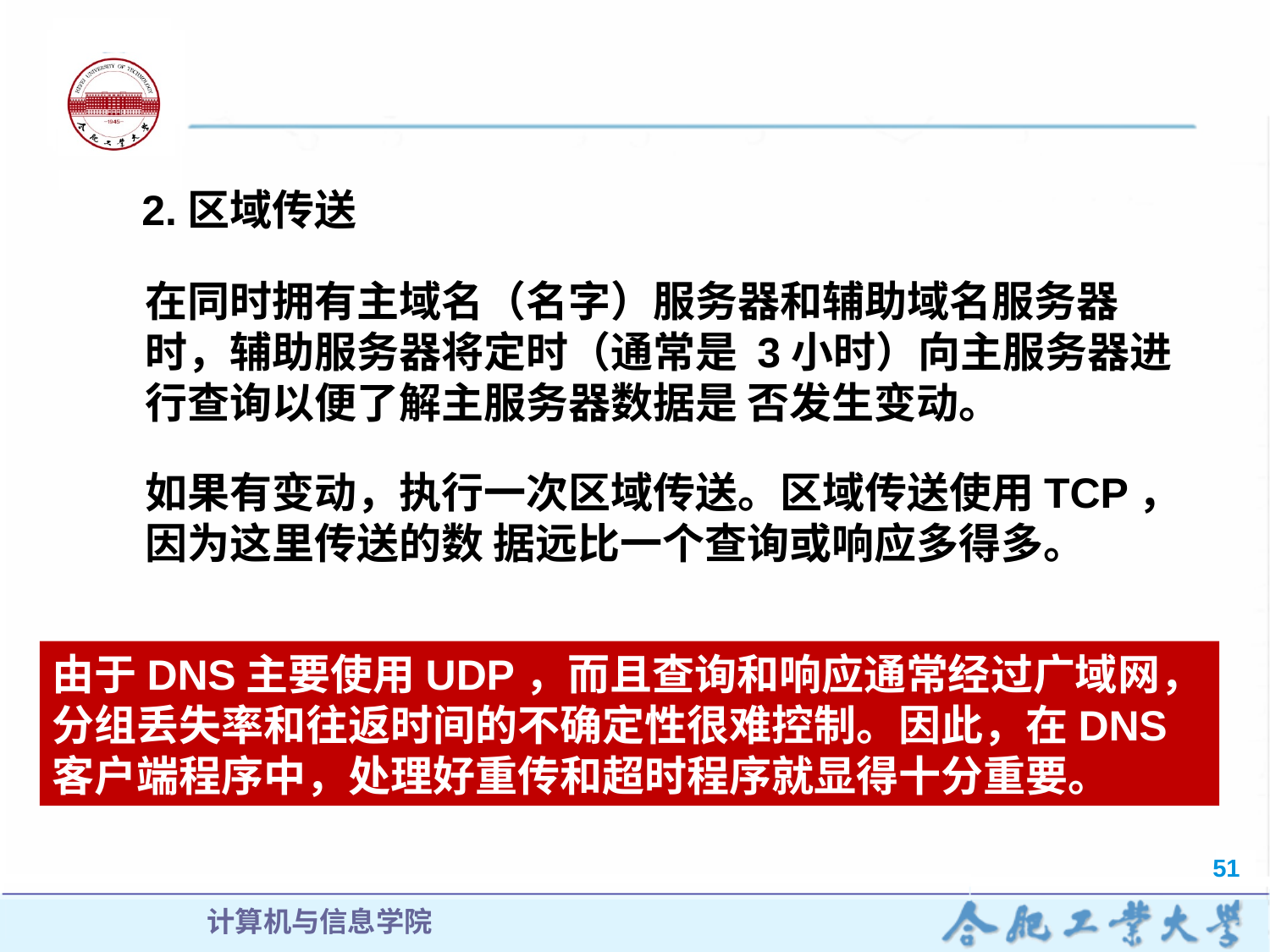

2.区域传送
在同时拥有主域名（名字）服务器和辅助域名服务器时，辅助服务器将定时（通常是 3小时）向主服务器进行查询以便了解主服务器数据是 否发生变动。
如果有变动，执行一次区域传送。区域传送使用TCP，因为这里传送的数 据远比一个查询或响应多得多。
由于DNS主要使用UDP，而且查询和响应通常经过广域网，分组丢失率和往返时间的不确定性很难控制。因此，在DNS客户端程序中，处理好重传和超时程序就显得十分重要。